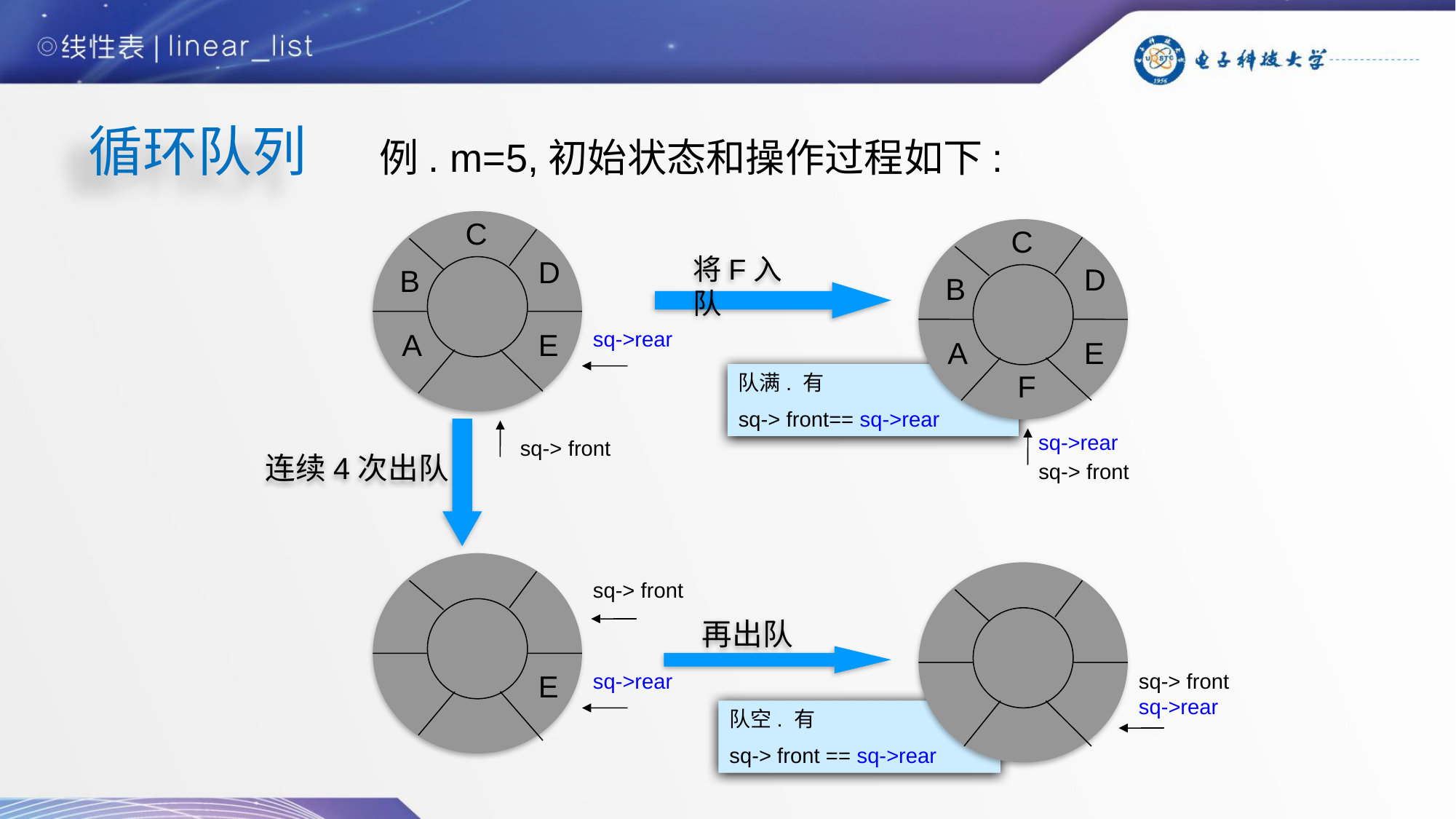

# 循环队列
例. m=5,初始状态和操作过程如下:
C

D
B

A
E
sq->rear

sq-> front
C

D
B

A
E

F
sq->rear

sq-> front

将F入队

队满. 有
sq-> front== sq->rear

连续4次出队

sq-> front

E
sq->rear

sq-> front
sq->rear

再出队

队空. 有
sq-> front == sq->rear